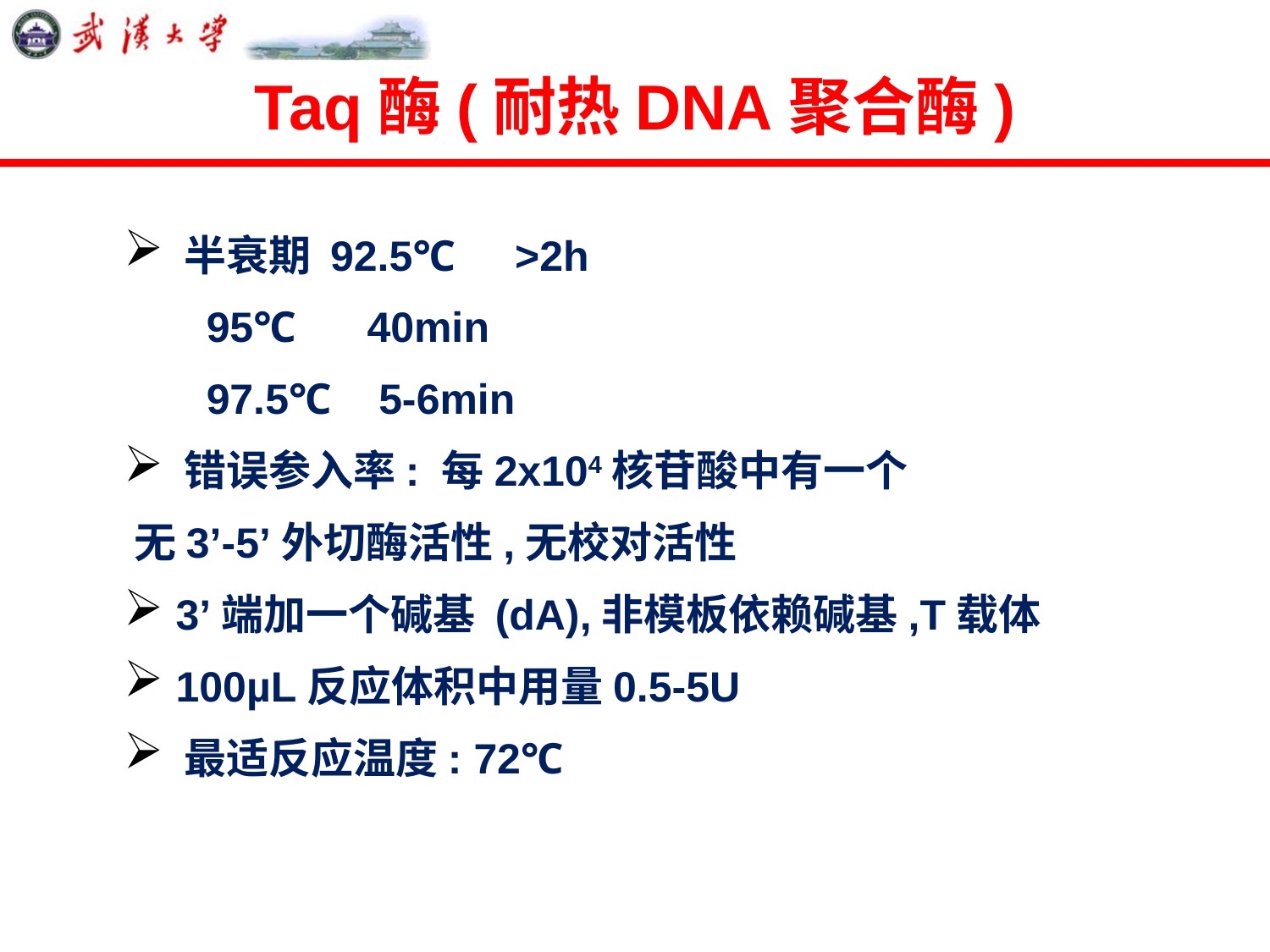

# Taq酶(耐热DNA聚合酶)

 半衰期 92.5℃     >2h
           95℃      40min
           97.5℃    5-6min
 错误参入率: 每2x104核苷酸中有一个
     无3’-5’外切酶活性,无校对活性
 3’端加一个碱基 (dA),非模板依赖碱基,T载体
 100µL反应体积中用量0.5-5U
 最适反应温度: 72℃